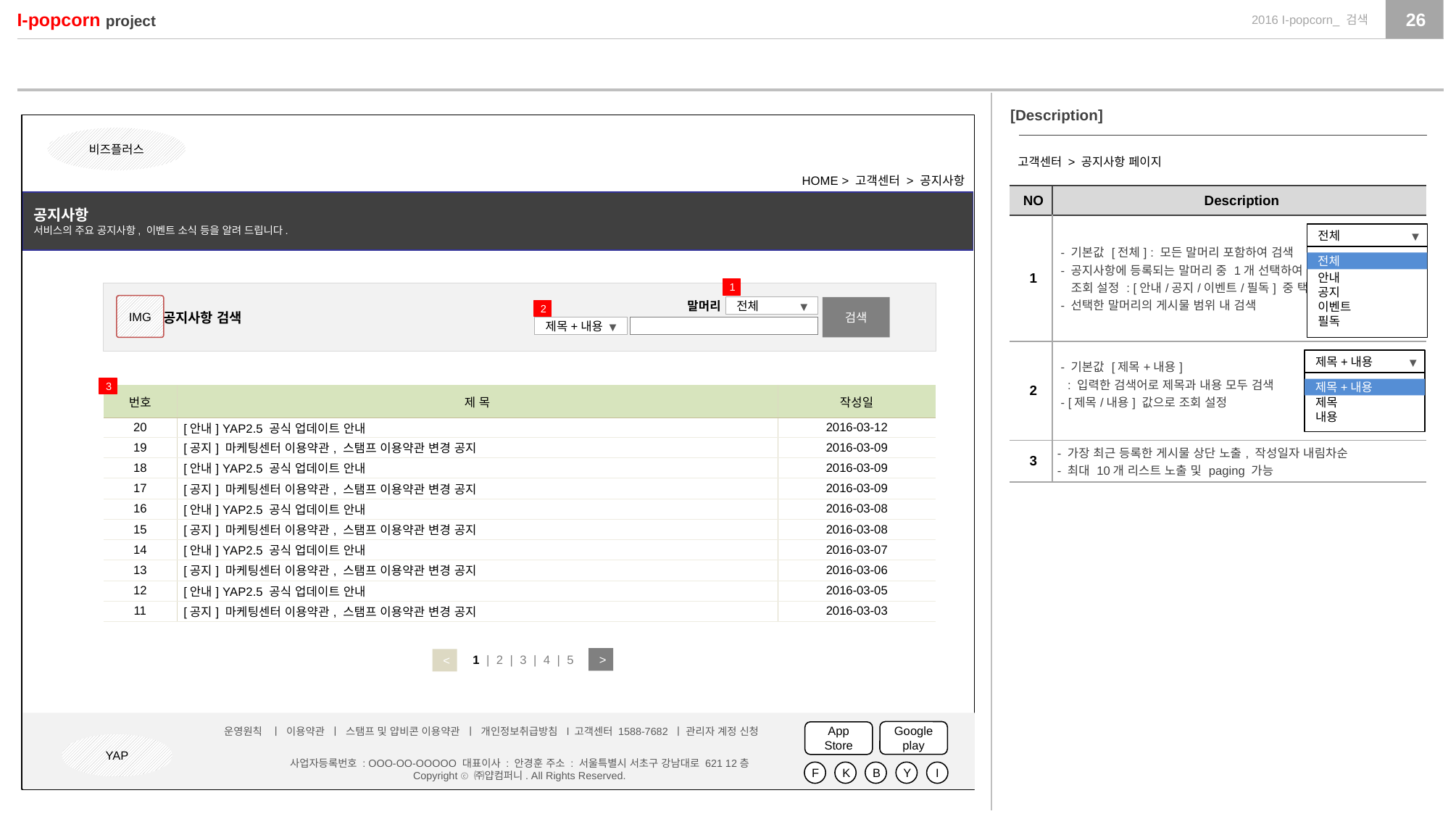

[Description]

비즈플러스
고객센터 > 공지사항 페이지
HOME > 고객센터 > 공지사항
| NO | Description |
| --- | --- |
| 1 | - 기본값 [전체] : 모든 말머리 포함하여 검색 - 공지사항에 등록되는 말머리 중 1개 선택하여 조회 설정 : [안내/공지/이벤트/필독] 중 택1 - 선택한 말머리의 게시물 범위 내 검색 |
| 2 | - 기본값 [제목+내용] : 입력한 검색어로 제목과 내용 모두 검색 - [제목/내용] 값으로 조회 설정 |
| 3 | - 가장 최근 등록한 게시물 상단 노출, 작성일자 내림차순 - 최대 10개 리스트 노출 및 paging 가능 |
공지사항
서비스의 주요 공지사항, 이벤트 소식 등을 알려 드립니다.
전체
▼

안내
공지
이벤트
필독
전체
1
                 공지사항 검색
말머리
IMG
전체
검색
▼
2
제목+내용

▼
제목+내용
▼
-전체-
제목
내용
제목+내용
3
| 번호 | 제 목 | 작성일 |
| --- | --- | --- |
| 20 | [안내] YAP2.5 공식 업데이트 안내 | 2016-03-12 |
| 19 | [공지] 마케팅센터 이용약관, 스탬프 이용약관 변경 공지 | 2016-03-09 |
| 18 | [안내] YAP2.5 공식 업데이트 안내 | 2016-03-09 |
| 17 | [공지] 마케팅센터 이용약관, 스탬프 이용약관 변경 공지 | 2016-03-09 |
| 16 | [안내] YAP2.5 공식 업데이트 안내 | 2016-03-08 |
| 15 | [공지] 마케팅센터 이용약관, 스탬프 이용약관 변경 공지 | 2016-03-08 |
| 14 | [안내] YAP2.5 공식 업데이트 안내 | 2016-03-07 |
| 13 | [공지] 마케팅센터 이용약관, 스탬프 이용약관 변경 공지 | 2016-03-06 |
| 12 | [안내] YAP2.5 공식 업데이트 안내 | 2016-03-05 |
| 11 | [공지] 마케팅센터 이용약관, 스탬프 이용약관 변경 공지 | 2016-03-03 |
1  |  2  |  3  |  4  |  5
>
<

운영원칙   ㅣ  이용약관  ㅣ  스탬프 및 얍비콘 이용약관  ㅣ  개인정보취급방침  l 고객센터 1588-7682 ㅣ 관리자 계정 신청
Google play
App Store
YAP
사업자등록번호 : OOO-OO-OOOOO 대표이사 : 안경훈 주소 : 서울특별시 서초구 강남대로 621 12층
Copyright ⓒ ㈜얍컴퍼니. All Rights Reserved.
F
K
B
Y
I